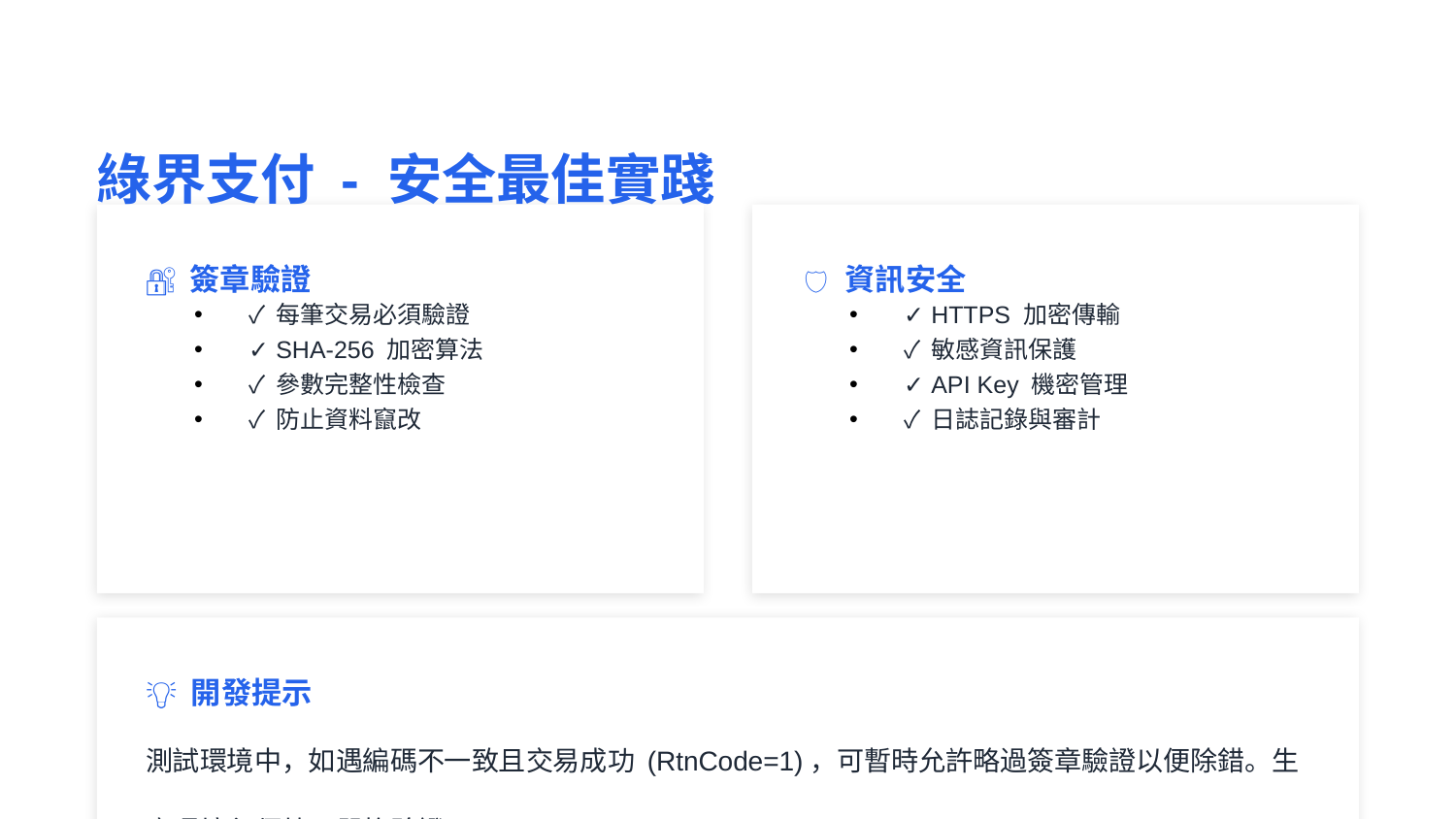

綠界支付 - 安全最佳實踐

🔐 簽章驗證
🛡️ 資訊安全
✓ 每筆交易必須驗證
✓ SHA-256 加密算法
✓ 參數完整性檢查
✓ 防止資料竄改
✓ HTTPS 加密傳輸
✓ 敏感資訊保護
✓ API Key 機密管理
✓ 日誌記錄與審計

💡 開發提示
測試環境中，如遇編碼不一致且交易成功 (RtnCode=1)，可暫時允許略過簽章驗證以便除錯。生產環境必須啟用嚴格驗證。